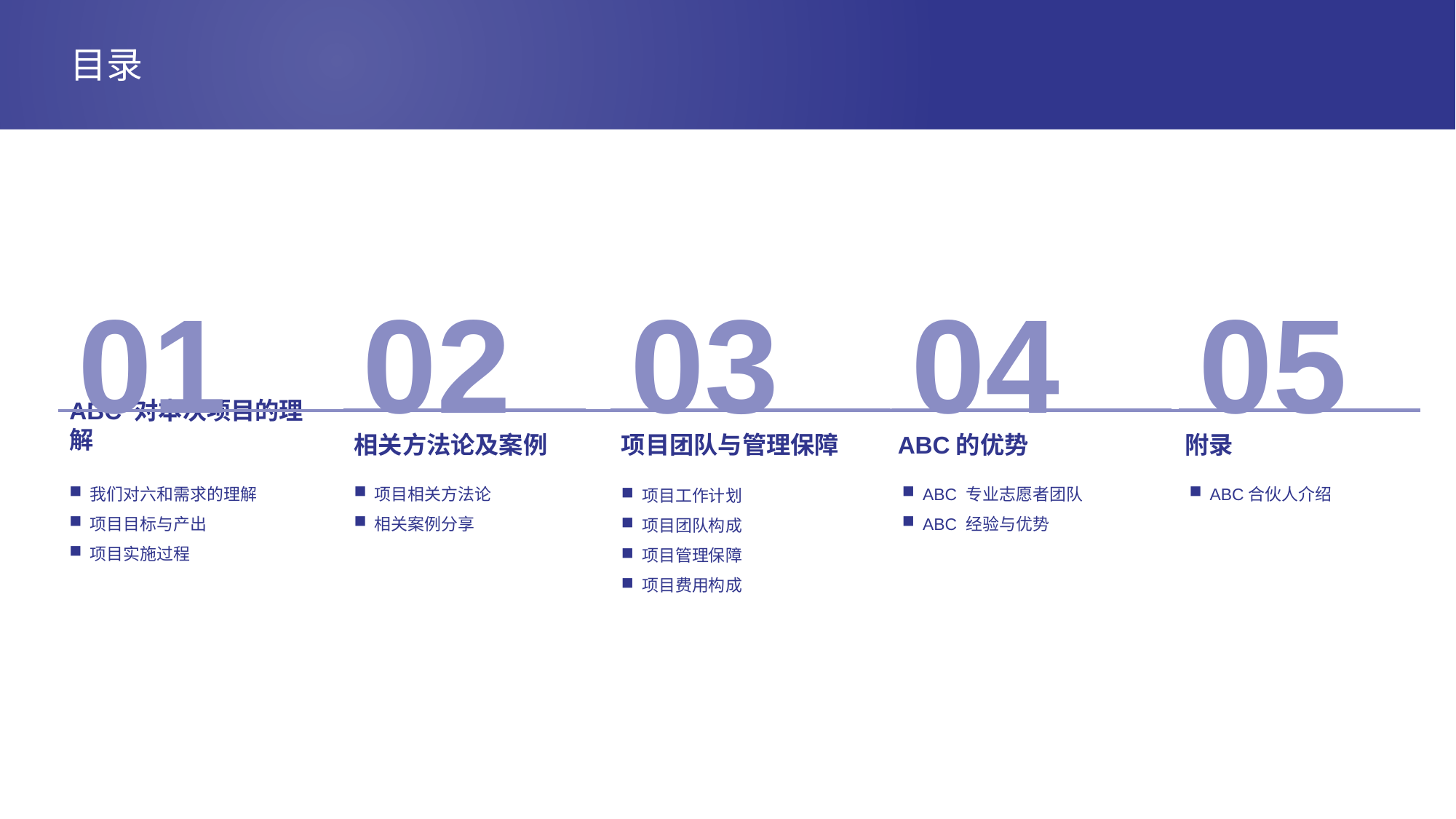

# 目录
02
相关方法论及案例
项目相关方法论
相关案例分享
03
项目团队与管理保障
项目工作计划
项目团队构成
项目管理保障
项目费用构成
01
ABC 对本次项目的理解
我们对六和需求的理解
项目目标与产出
项目实施过程
04
ABC的优势
ABC 专业志愿者团队
ABC 经验与优势

05
附录
ABC合伙人介绍